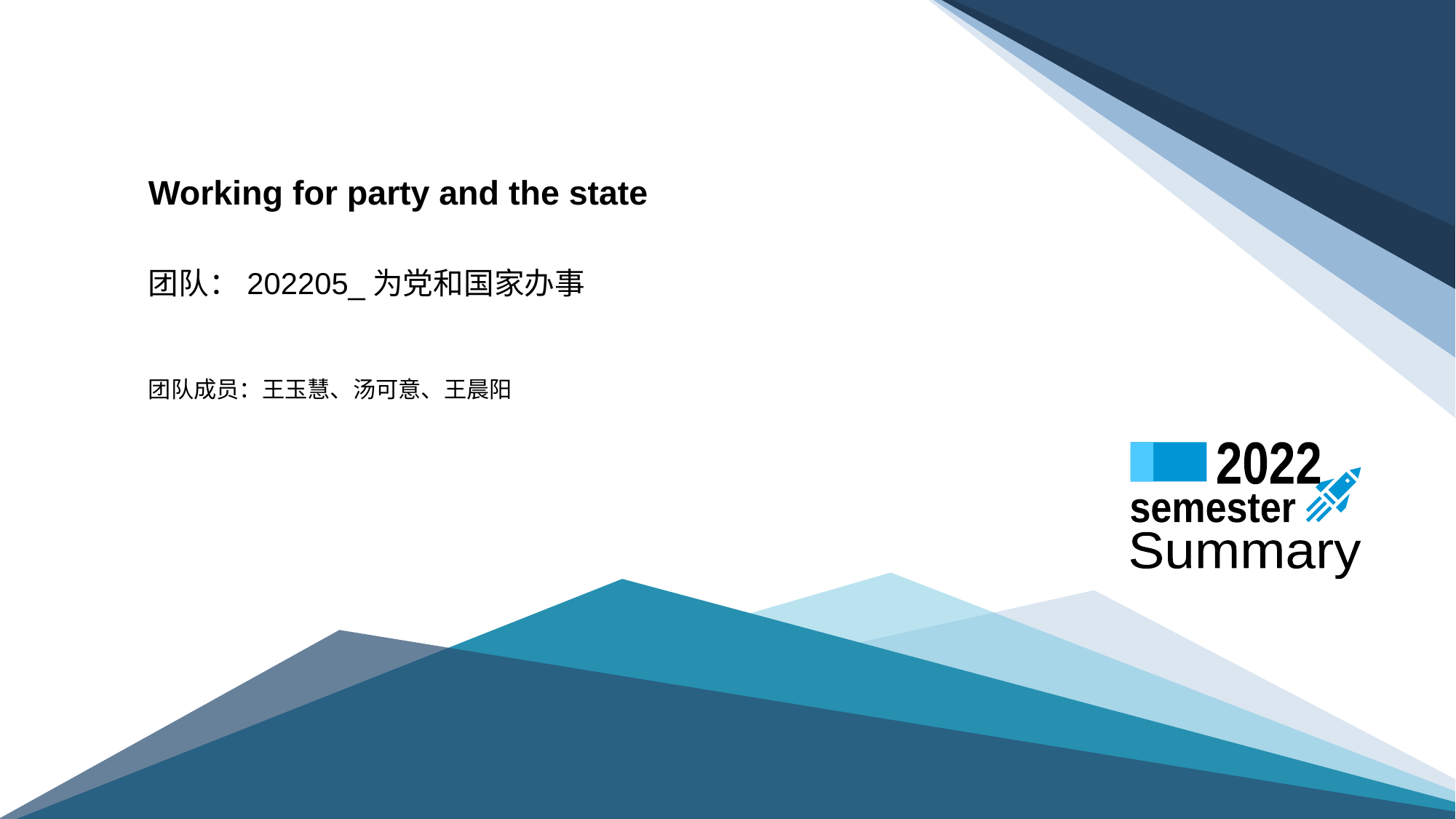

# Working for party and the state
团队：202205_为党和国家办事
团队成员：王玉慧、汤可意、王晨阳

2022
semester
Summary